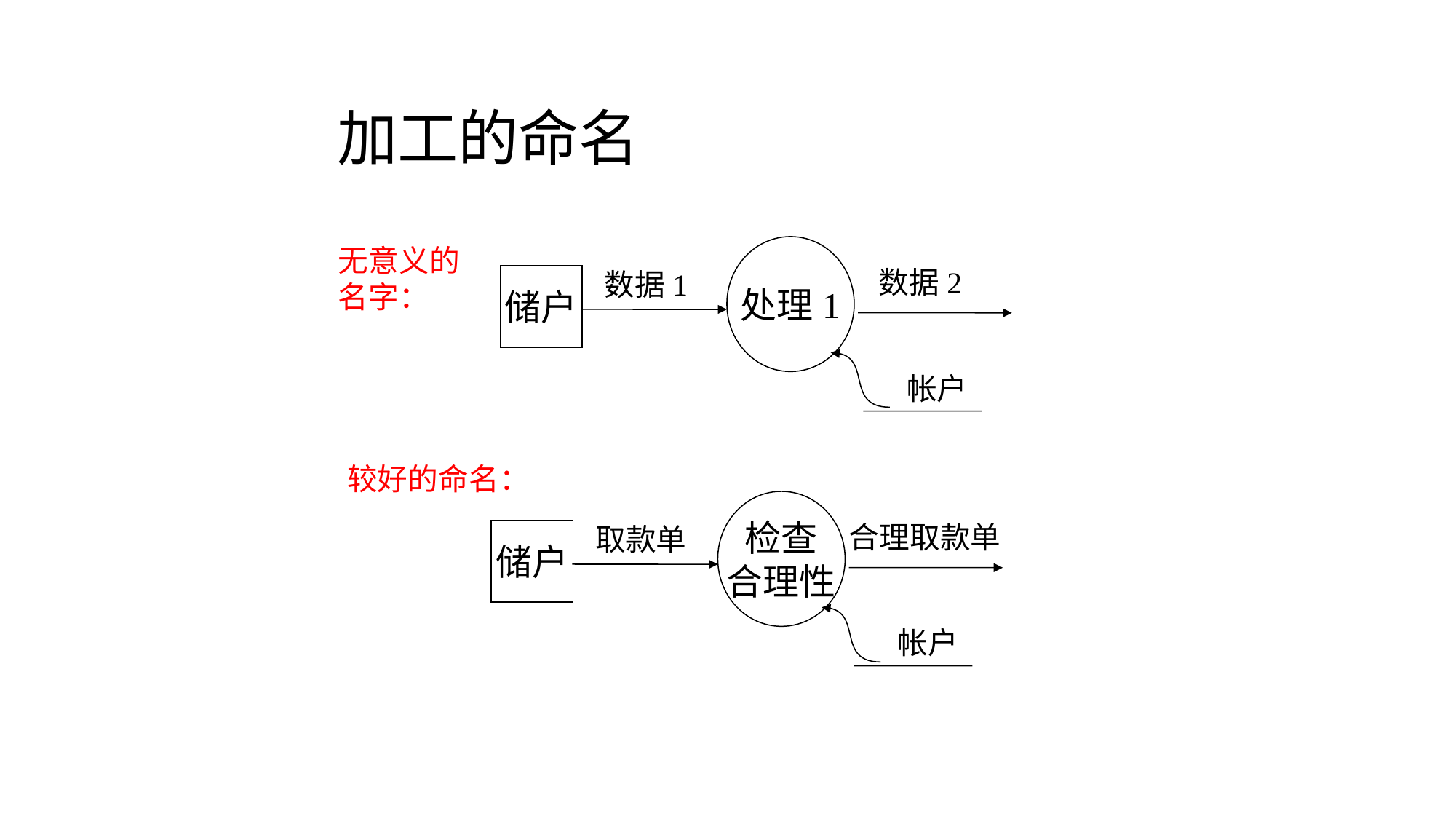

# 加工的命名
无意义的  名字：
处理1
  数据2
数据1
储户

帐户

较好的命名：
检查
合理性
合理取款单
取款单
储户

帐户